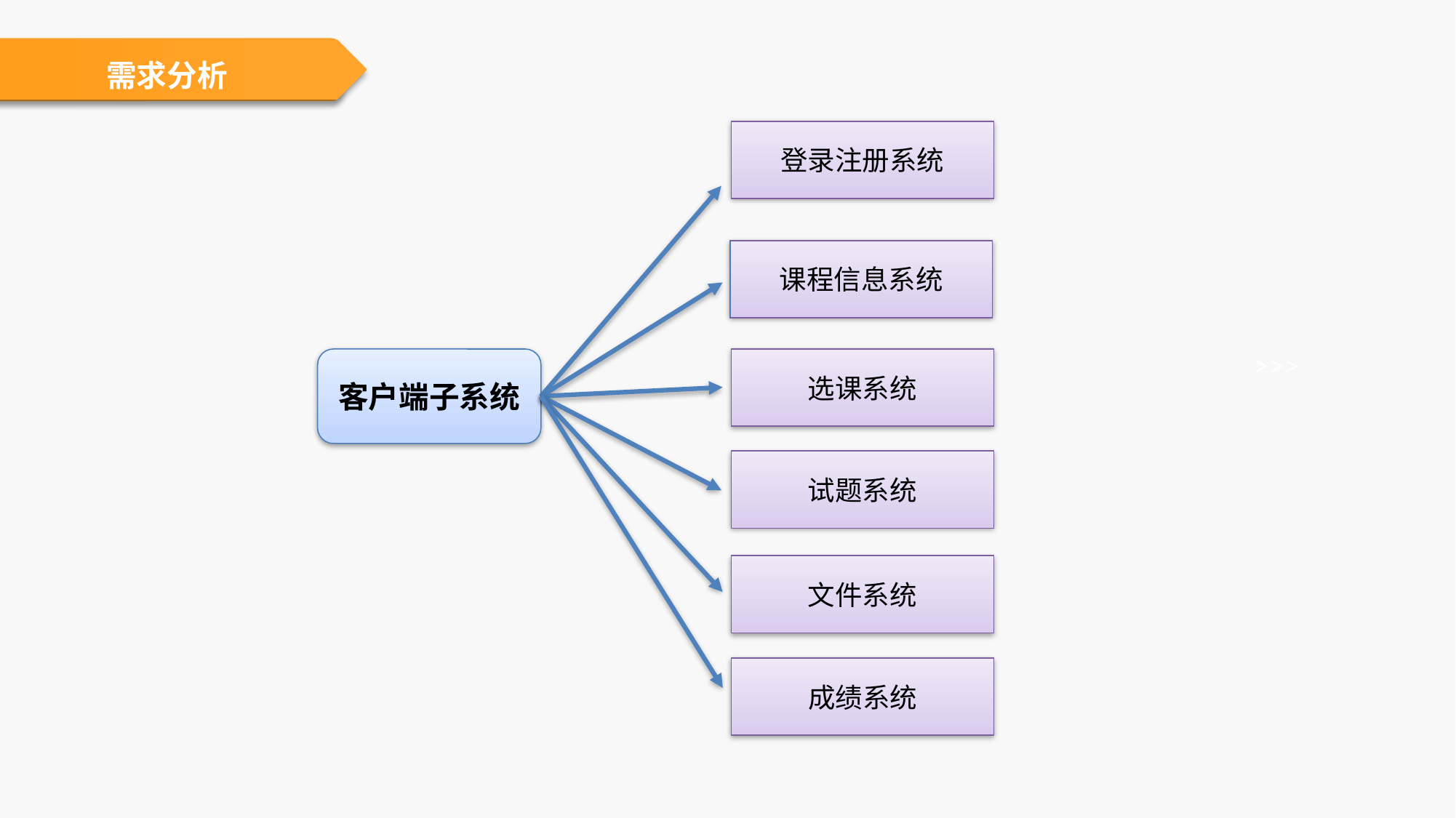

客户端子系统

需求分析
登录注册系统
客户端子系统
课程信息系统
选课系统
试题系统
文件系统
成绩系统
>>>